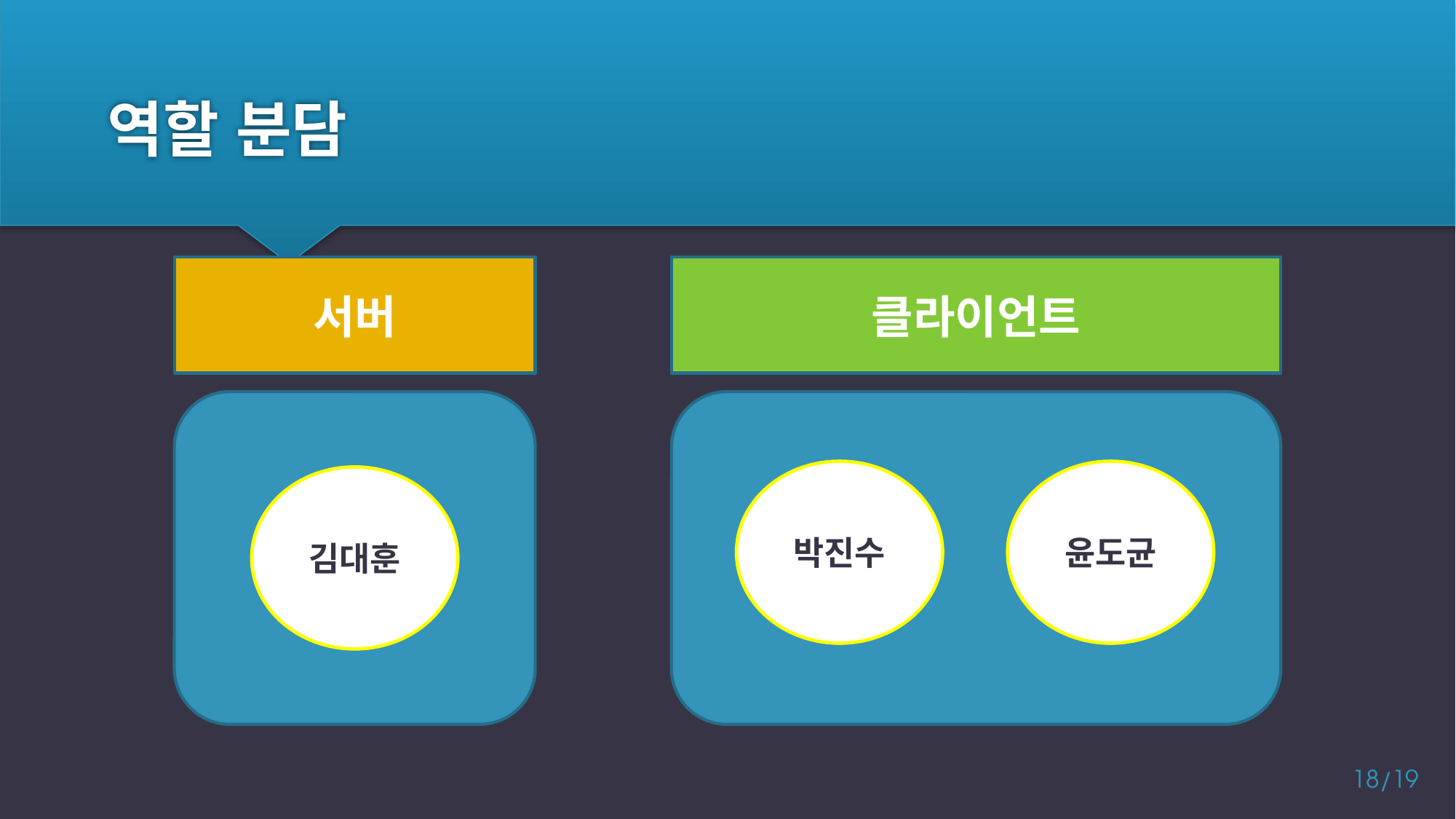

# 역할 분담
서버
클라이언트

박진수
윤도균
김대훈
18/19